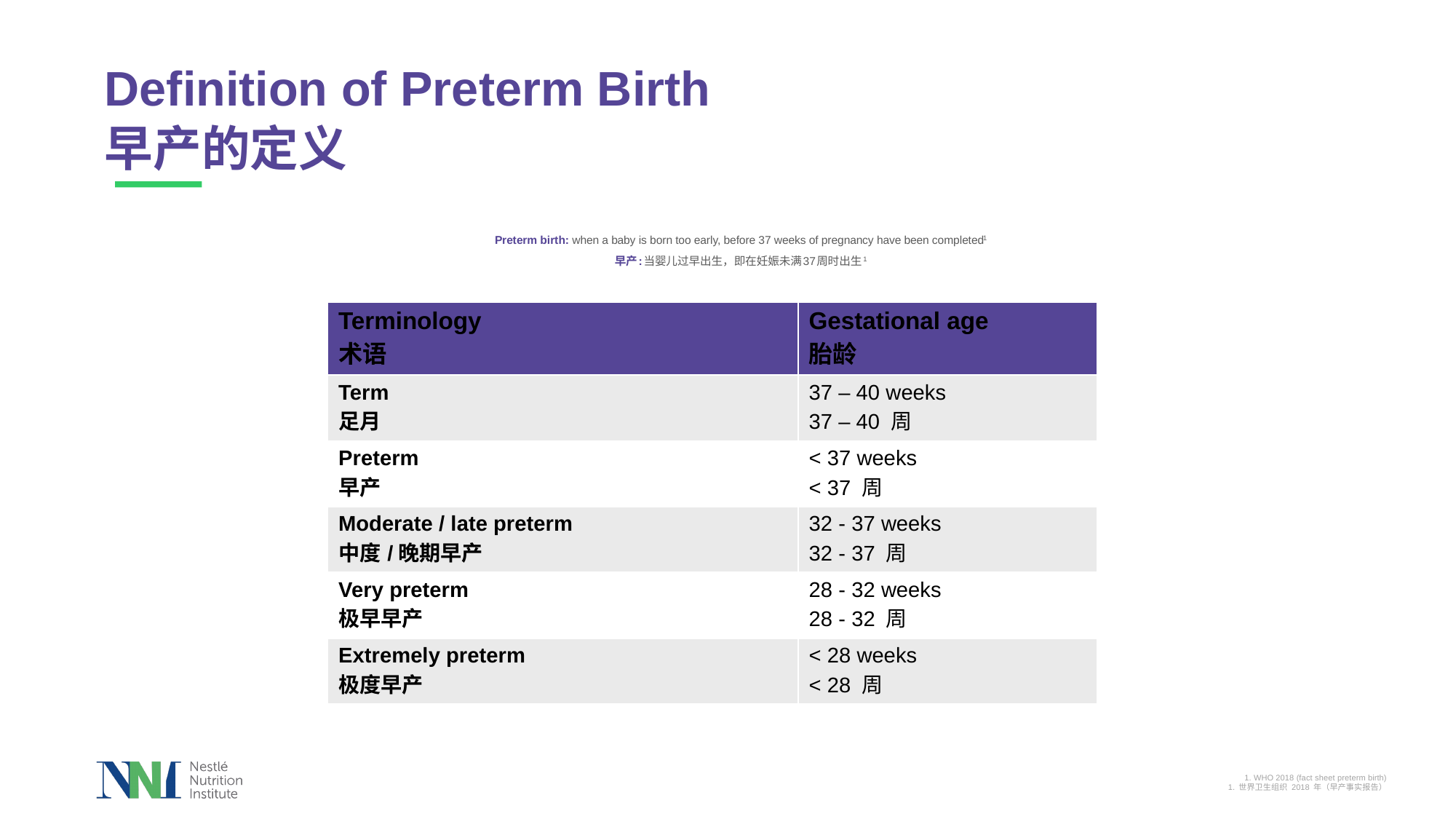

# Definition of Preterm Birth
早产的定义
Preterm birth: when a baby is born too early, before 37 weeks of pregnancy have been completed1
早产:当婴儿过早出生，即在妊娠未满37周时出生1
| Terminology 术语 | Gestational age 胎龄 |
| --- | --- |
| Term 足月 | 37 – 40 weeks 37 – 40 周 |
| Preterm 早产 | < 37 weeks < 37 周 |
| Moderate / late preterm 中度/晚期早产 | 32 - 37 weeks 32 - 37 周 |
| Very preterm 极早早产 | 28 - 32 weeks 28 - 32 周 |
| Extremely preterm 极度早产 | < 28 weeks < 28 周 |
1. WHO 2018 (fact sheet preterm birth)
1. 世界卫生组织 2018 年（早产事实报告）